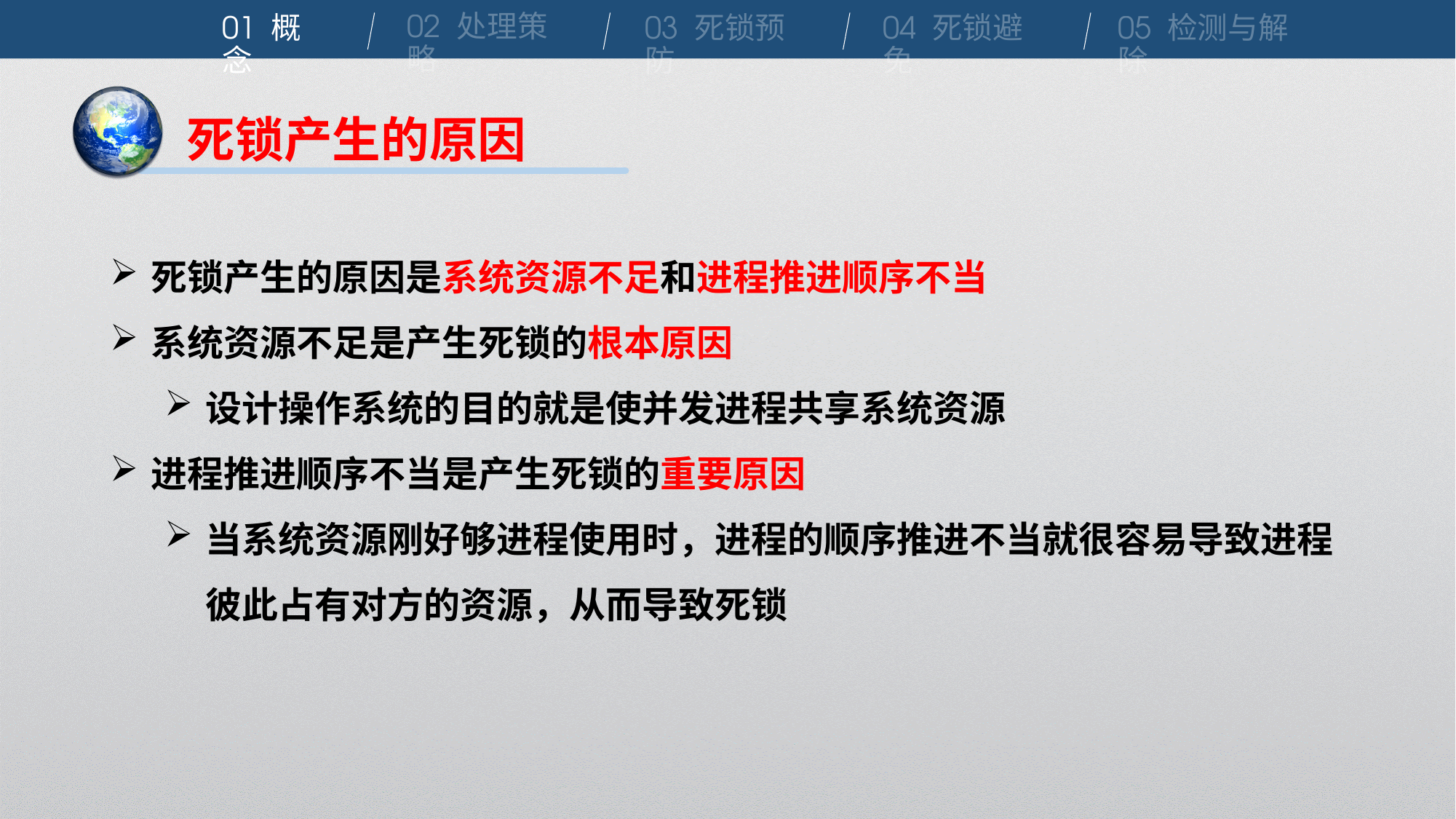

02 处理策略
01 概念
04 死锁避免
03 死锁预防
05 检测与解除
死锁产生的原因
死锁产生的原因是系统资源不足和进程推进顺序不当
系统资源不足是产生死锁的根本原因
设计操作系统的目的就是使并发进程共享系统资源
进程推进顺序不当是产生死锁的重要原因
当系统资源刚好够进程使用时，进程的顺序推进不当就很容易导致进程彼此占有对方的资源，从而导致死锁